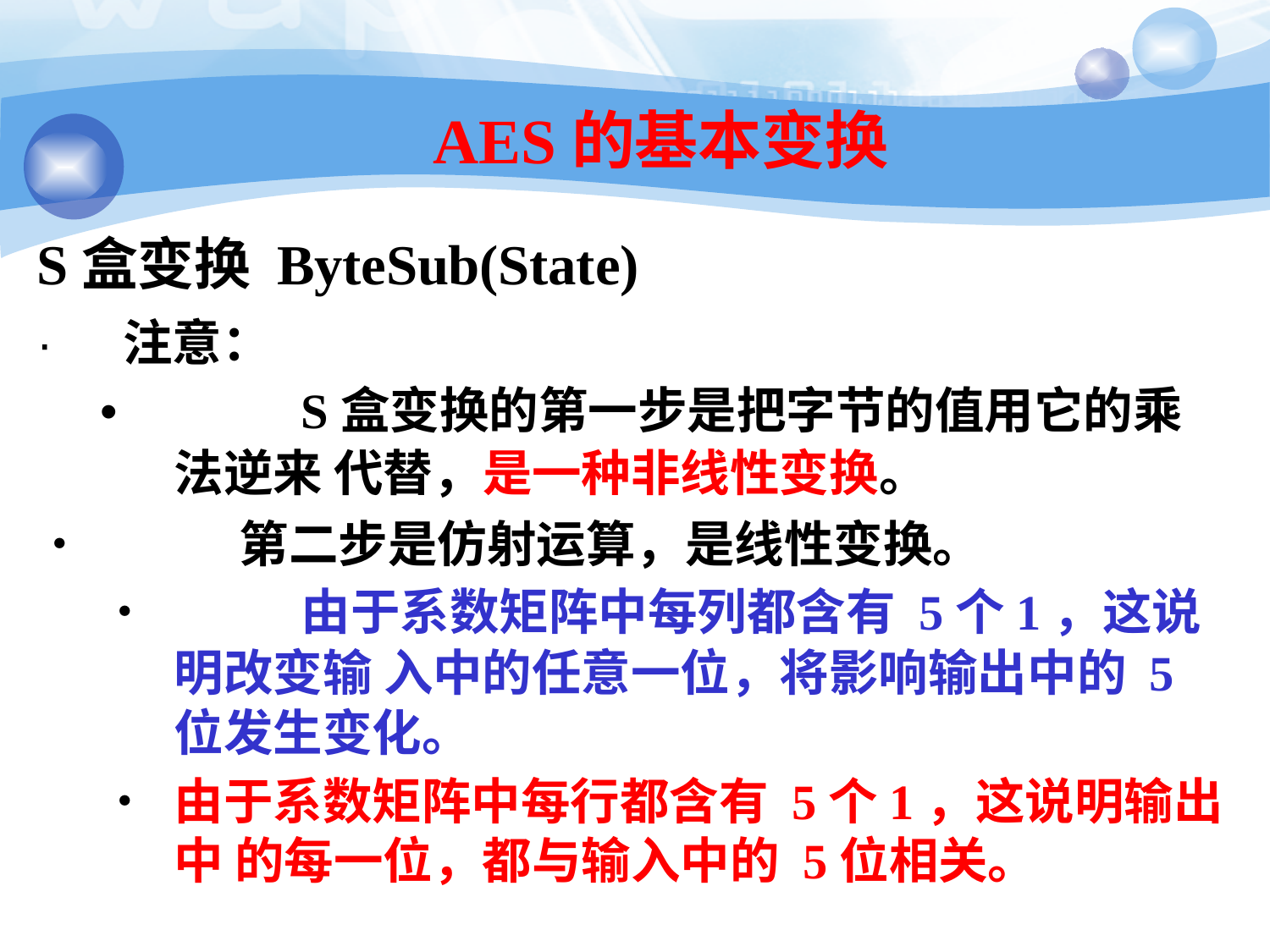

146
# AES的基本变换
S盒变换 ByteSub(State)
·	注意：
•		S盒变换的第一步是把字节的值用它的乘法逆来 代替，是一种非线性变换。
•	第二步是仿射运算，是线性变换。
•		由于系数矩阵中每列都含有 5个1，这说明改变输 入中的任意一位，将影响输出中的 5位发生变化。
•	由于系数矩阵中每行都含有 5个1，这说明输出中 的每一位，都与输入中的 5位相关。